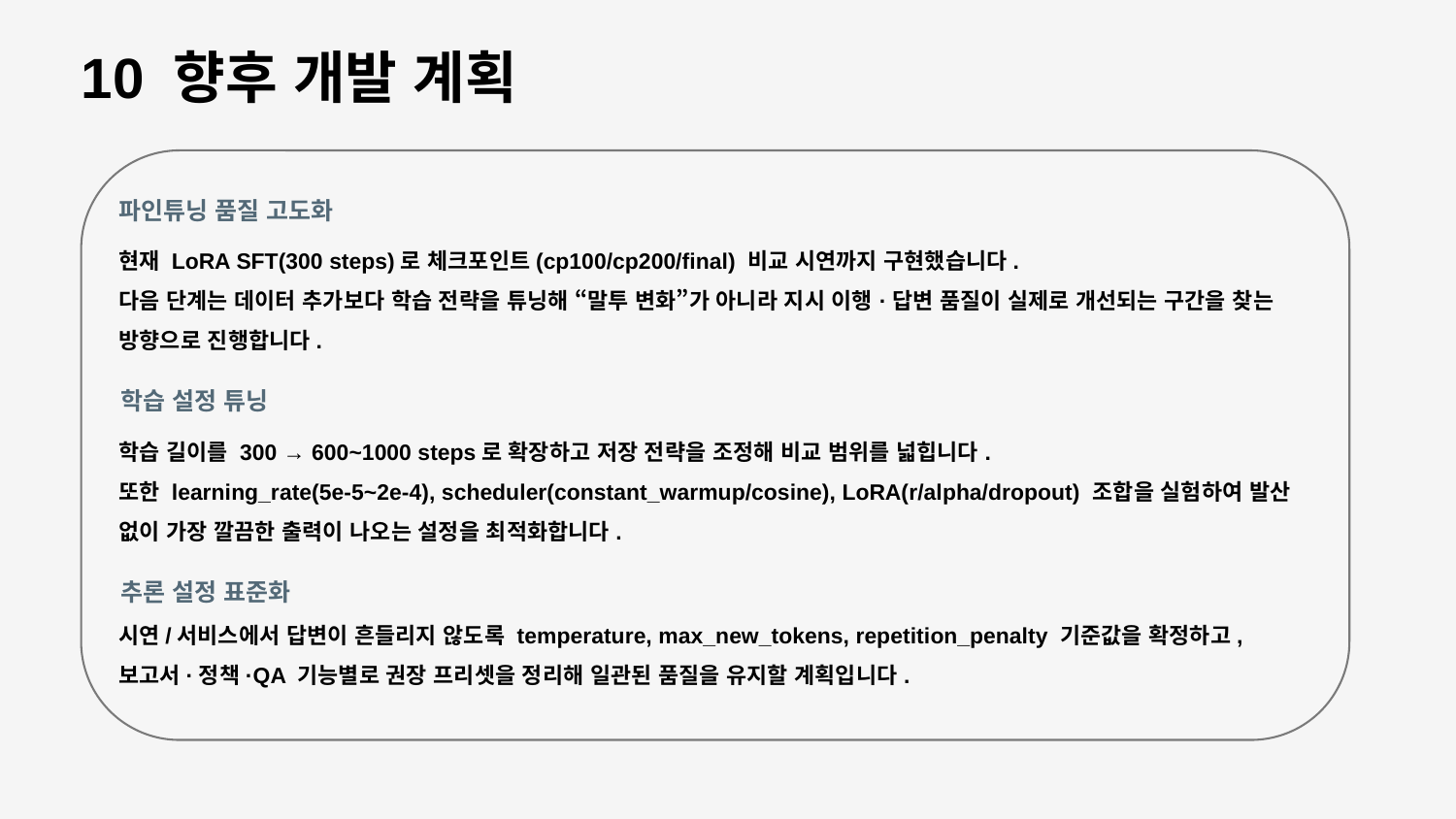

10 향후 개발 계획

파인튜닝 품질 고도화
현재 LoRA SFT(300 steps)로 체크포인트(cp100/cp200/final) 비교 시연까지 구현했습니다.
다음 단계는 데이터 추가보다 학습 전략을 튜닝해 “말투 변화”가 아니라 지시 이행·답변 품질이 실제로 개선되는 구간을 찾는 방향으로 진행합니다.
학습 설정 튜닝
학습 길이를 300 → 600~1000 steps로 확장하고 저장 전략을 조정해 비교 범위를 넓힙니다.
또한 learning_rate(5e-5~2e-4), scheduler(constant_warmup/cosine), LoRA(r/alpha/dropout) 조합을 실험하여 발산 없이 가장 깔끔한 출력이 나오는 설정을 최적화합니다.
추론 설정 표준화
시연/서비스에서 답변이 흔들리지 않도록 temperature, max_new_tokens, repetition_penalty 기준값을 확정하고,
보고서·정책·QA 기능별로 권장 프리셋을 정리해 일관된 품질을 유지할 계획입니다.